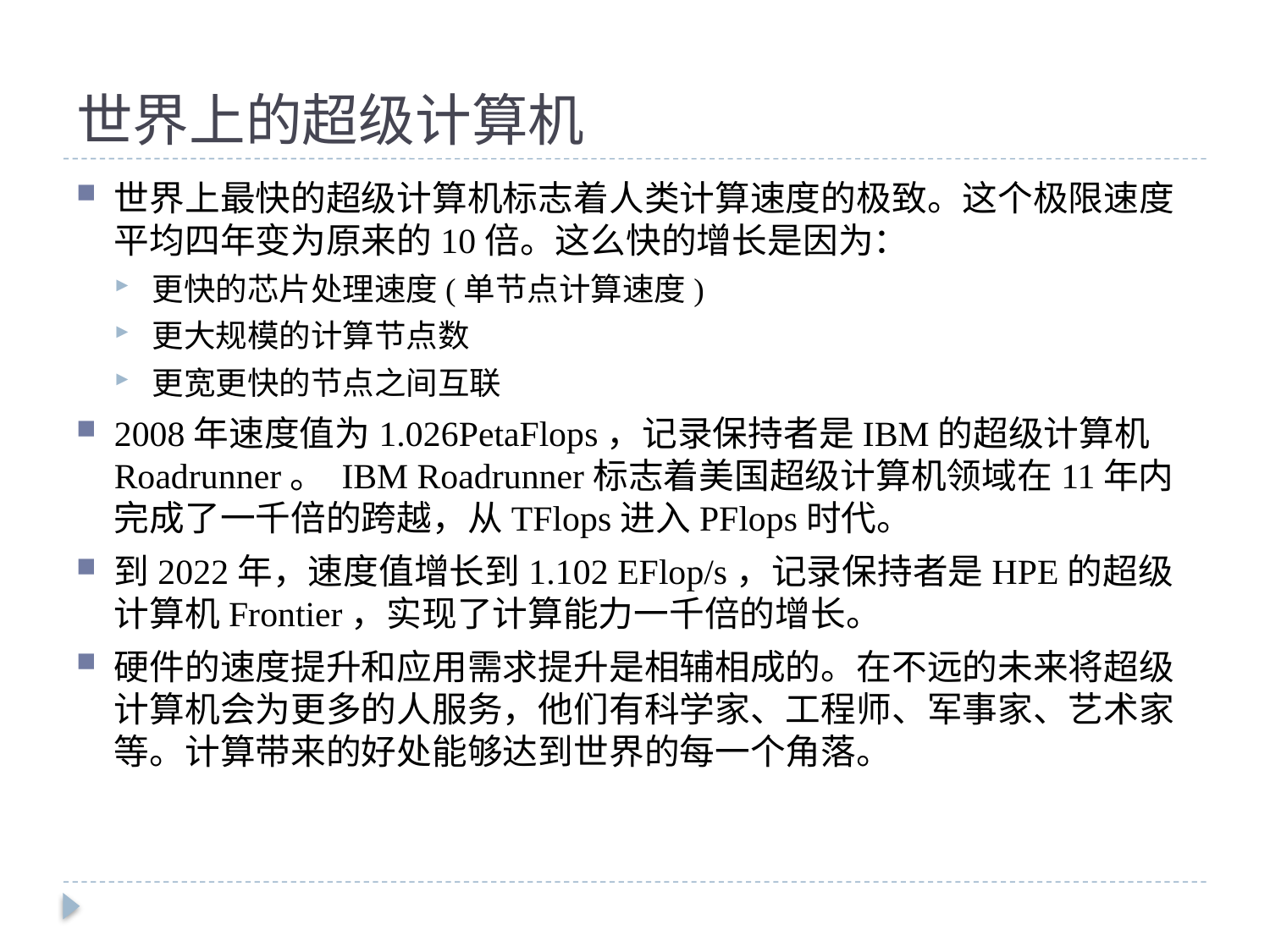

# 世界上的超级计算机
世界上最快的超级计算机标志着人类计算速度的极致。这个极限速度平均四年变为原来的10倍。这么快的增长是因为：
更快的芯片处理速度(单节点计算速度)
更大规模的计算节点数
更宽更快的节点之间互联
2008年速度值为1.026PetaFlops，记录保持者是IBM的超级计算机Roadrunner。 IBM Roadrunner标志着美国超级计算机领域在11年内完成了一千倍的跨越，从TFlops进入PFlops时代。
到2022年，速度值增长到1.102 EFlop/s，记录保持者是HPE的超级计算机Frontier，实现了计算能力一千倍的增长。
硬件的速度提升和应用需求提升是相辅相成的。在不远的未来将超级计算机会为更多的人服务，他们有科学家、工程师、军事家、艺术家等。计算带来的好处能够达到世界的每一个角落。